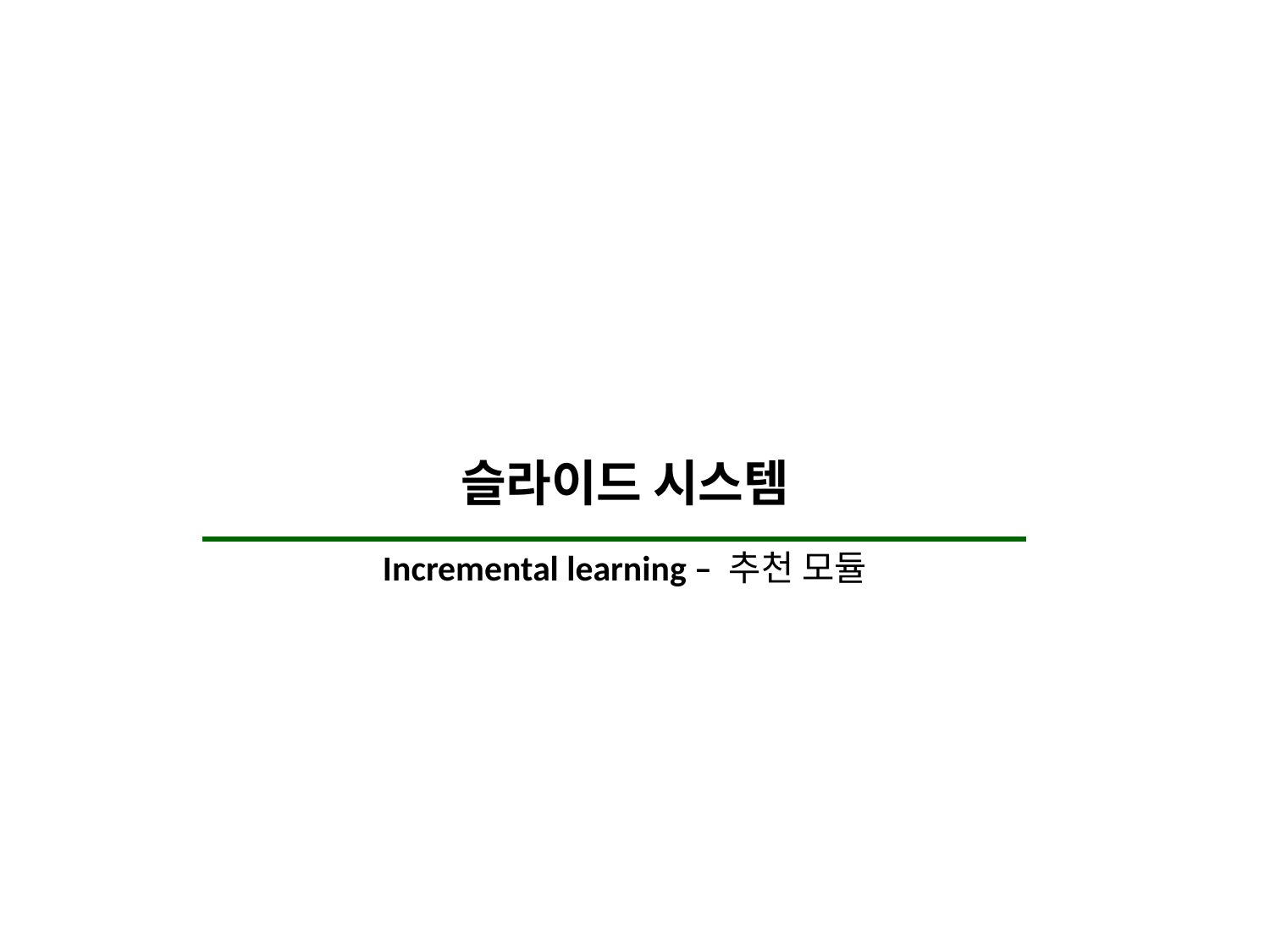

슬라이드 시스템
Incremental learning – 추천 모듈